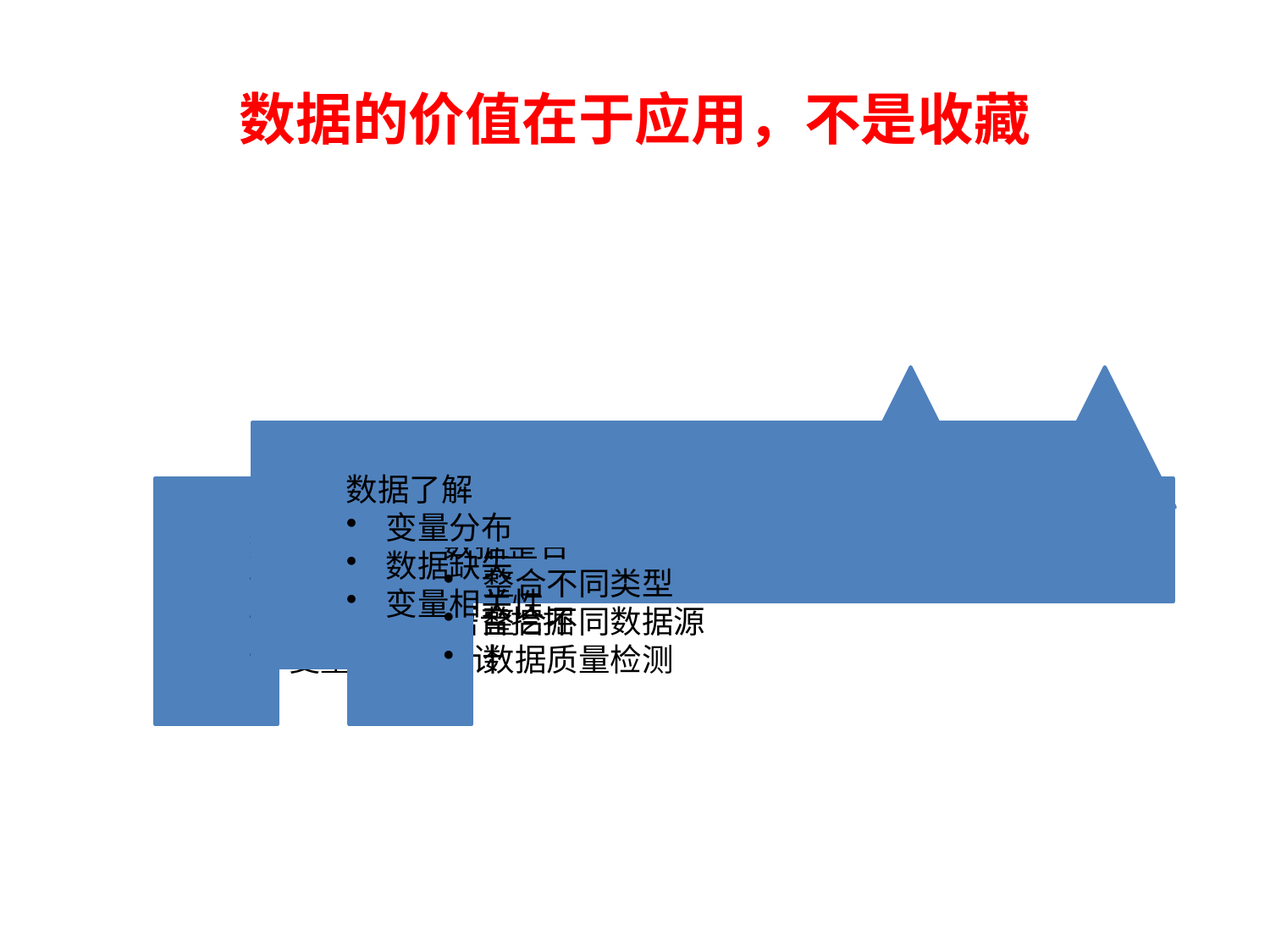

# 数据的价值在于应用，不是收藏
数据整理
总会，分类，统计量
数据整合
整合不同类型
数据了解
变量分布
文字挖掘，语音挖掘
整合不同数据源
变量/指标设计
数据质量检测
数据缺失
变量相关性